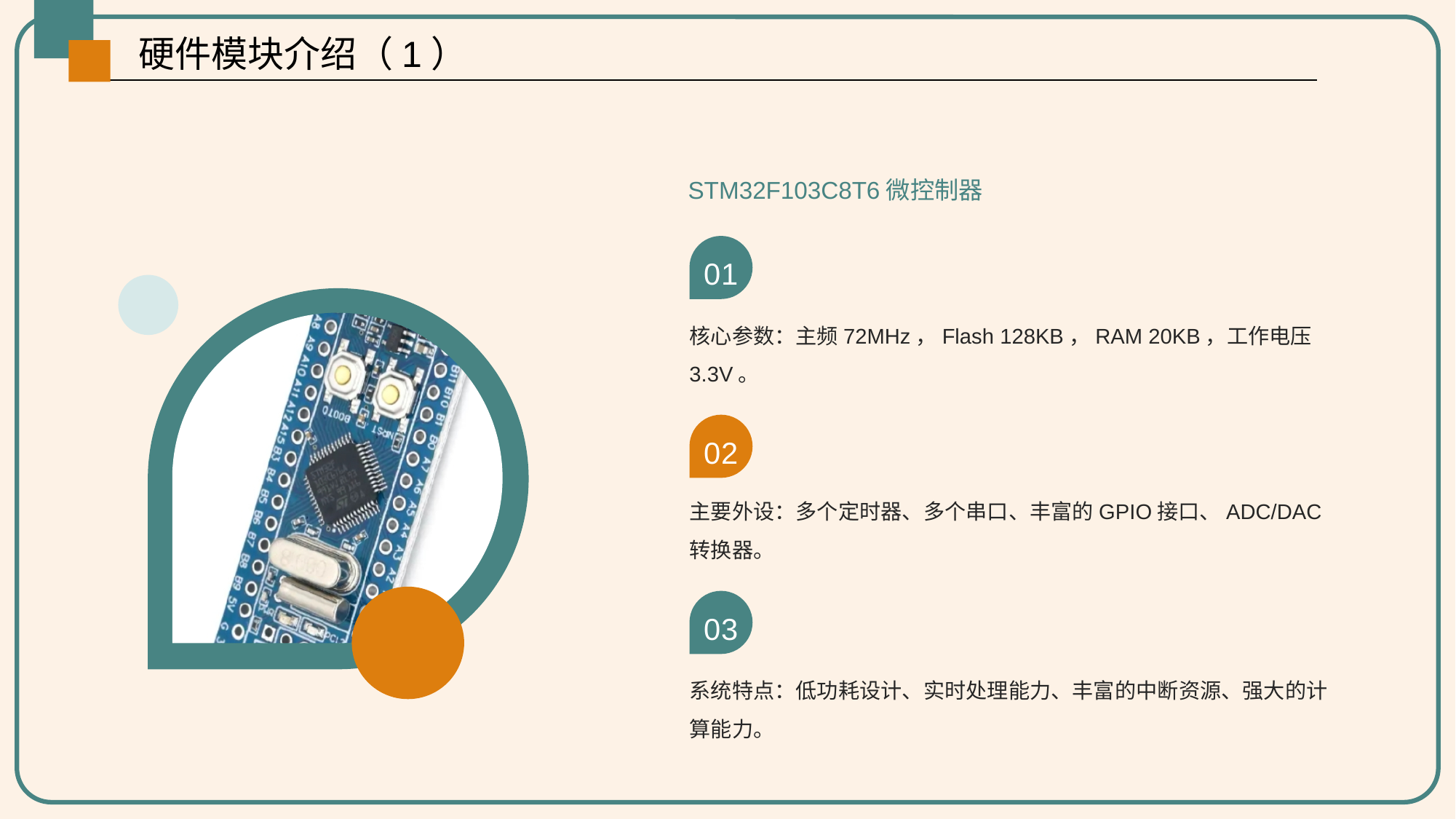

硬件模块介绍（1）

STM32F103C8T6微控制器
01

核心参数：主频72MHz，Flash 128KB，RAM 20KB，工作电压3.3V。

02

主要外设：多个定时器、多个串口、丰富的GPIO接口、ADC/DAC转换器。
03

系统特点：低功耗设计、实时处理能力、丰富的中断资源、强大的计算能力。